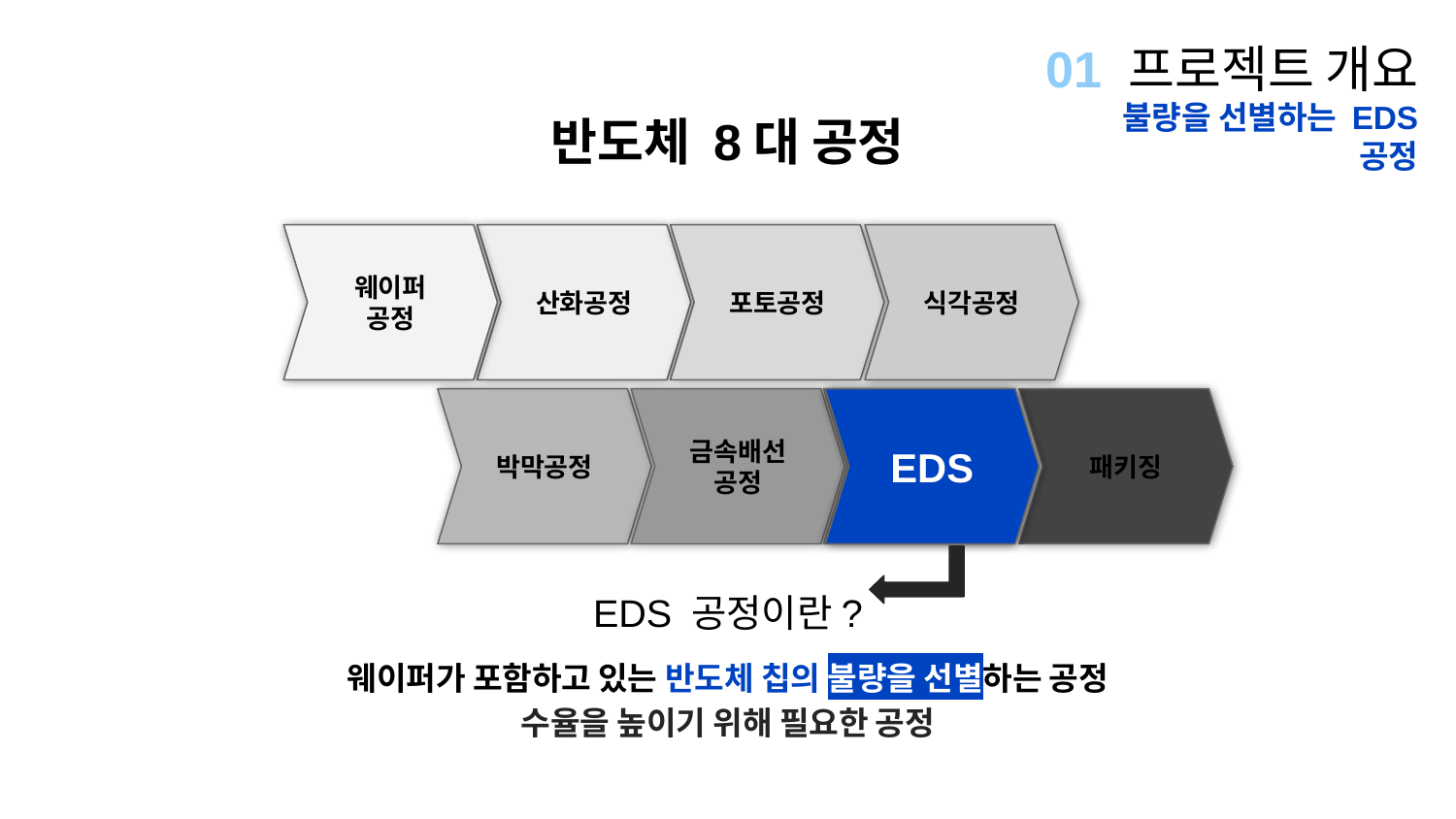

# 01 프로젝트 개요
불량을 선별하는 EDS 공정
반도체 8대 공정
웨이퍼
공정
산화공정
포토공정
식각공정
EDS
EDS
박막공정
금속배선 공정
패키징

EDS 공정이란?
웨이퍼가 포함하고 있는 반도체 칩의 불량을 선별하는 공정
수율을 높이기 위해 필요한 공정